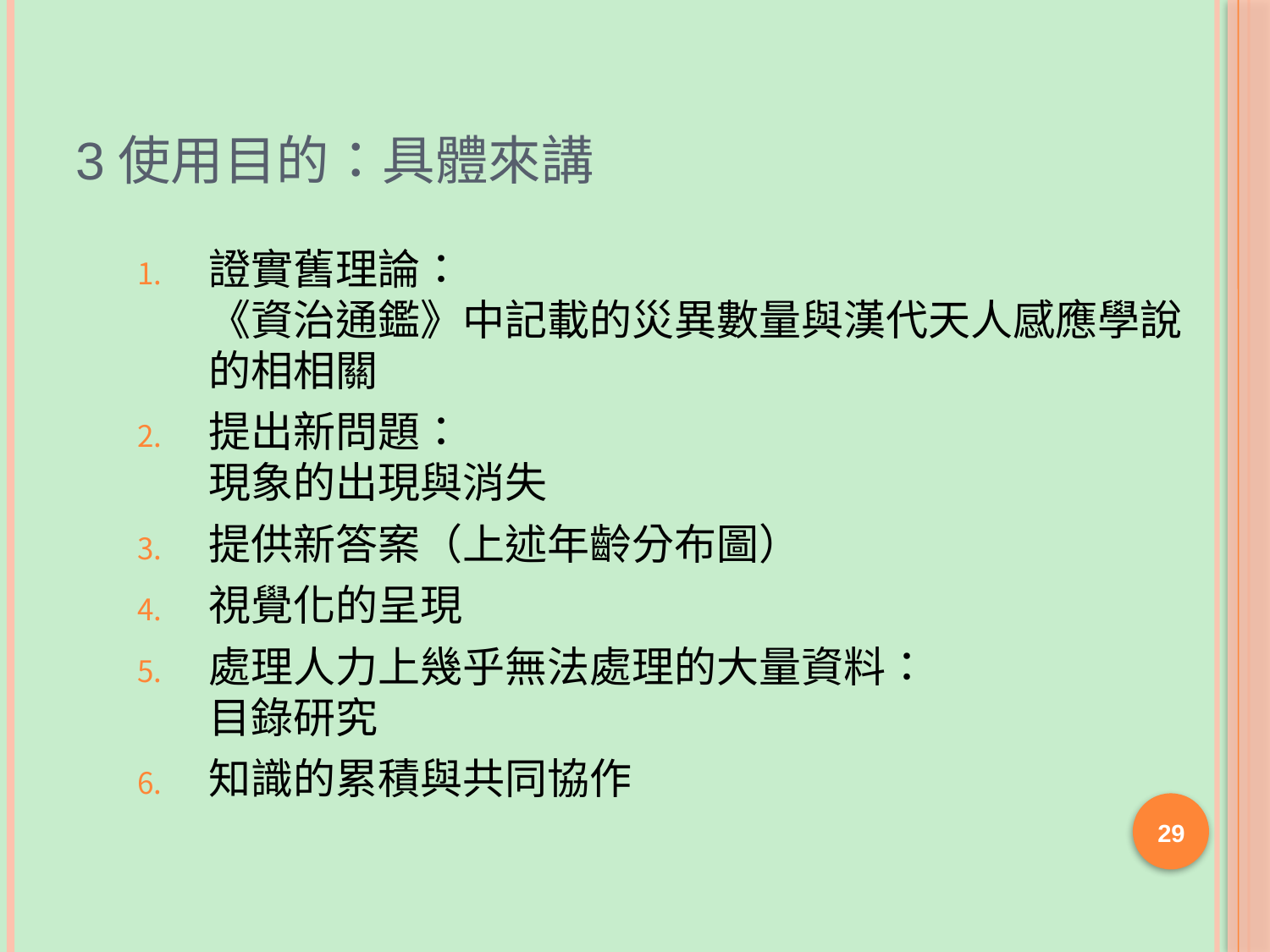

# 3使用目的：具體來講
證實舊理論：
《資治通鑑》中記載的災異數量與漢代天人感應學說的相相關
提出新問題：
現象的出現與消失
提供新答案（上述年齡分布圖）
視覺化的呈現
處理人力上幾乎無法處理的大量資料：
目錄研究
知識的累積與共同協作
29